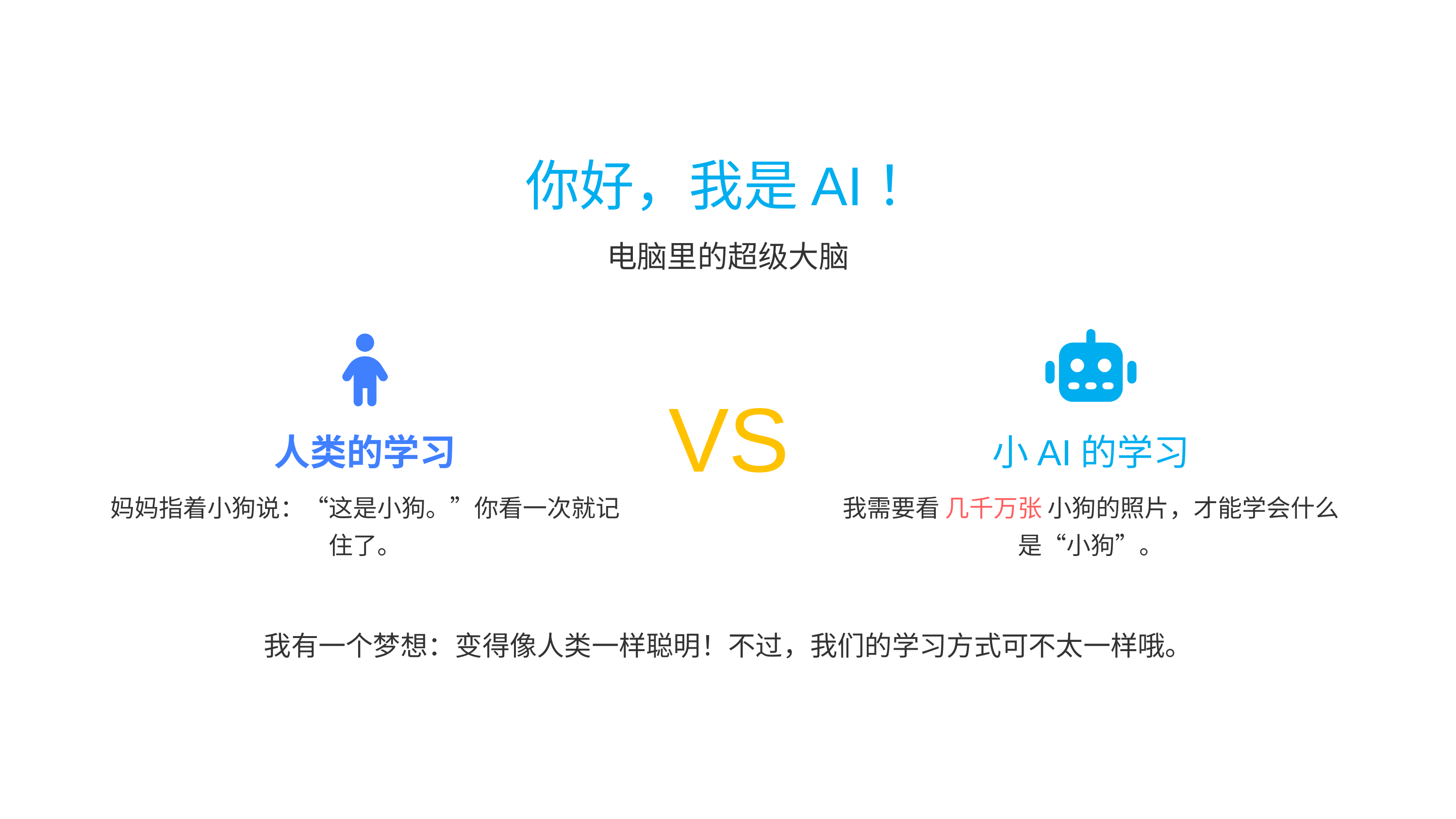

你好，我是AI！
电脑里的超级大脑

VS
人类的学习
小AI的学习
妈妈指着小狗说：“这是小狗。”你看一次就记住了。
我需要看 几千万张 小狗的照片，才能学会什么是“小狗”。
我有一个梦想：变得像人类一样聪明！不过，我们的学习方式可不太一样哦。